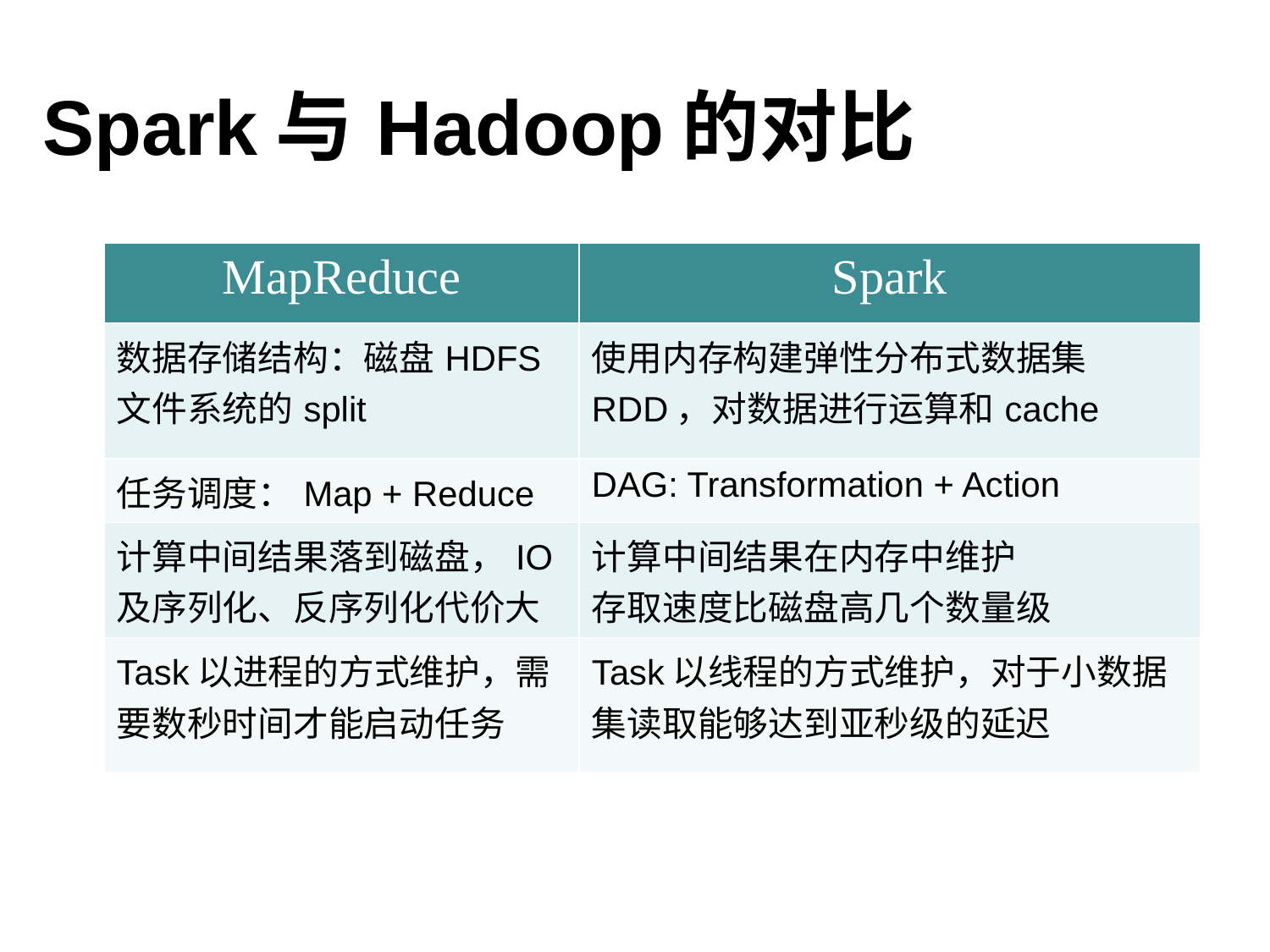

Spark与Hadoop的对比
| MapReduce | Spark |
| --- | --- |
| 数据存储结构：磁盘HDFS文件系统的split | 使用内存构建弹性分布式数据集RDD，对数据进行运算和cache |
| 任务调度：Map + Reduce | DAG: Transformation + Action |
| 计算中间结果落到磁盘，IO及序列化、反序列化代价大 | 计算中间结果在内存中维护 存取速度比磁盘高几个数量级 |
| Task以进程的方式维护，需要数秒时间才能启动任务 | Task以线程的方式维护，对于小数据集读取能够达到亚秒级的延迟 |